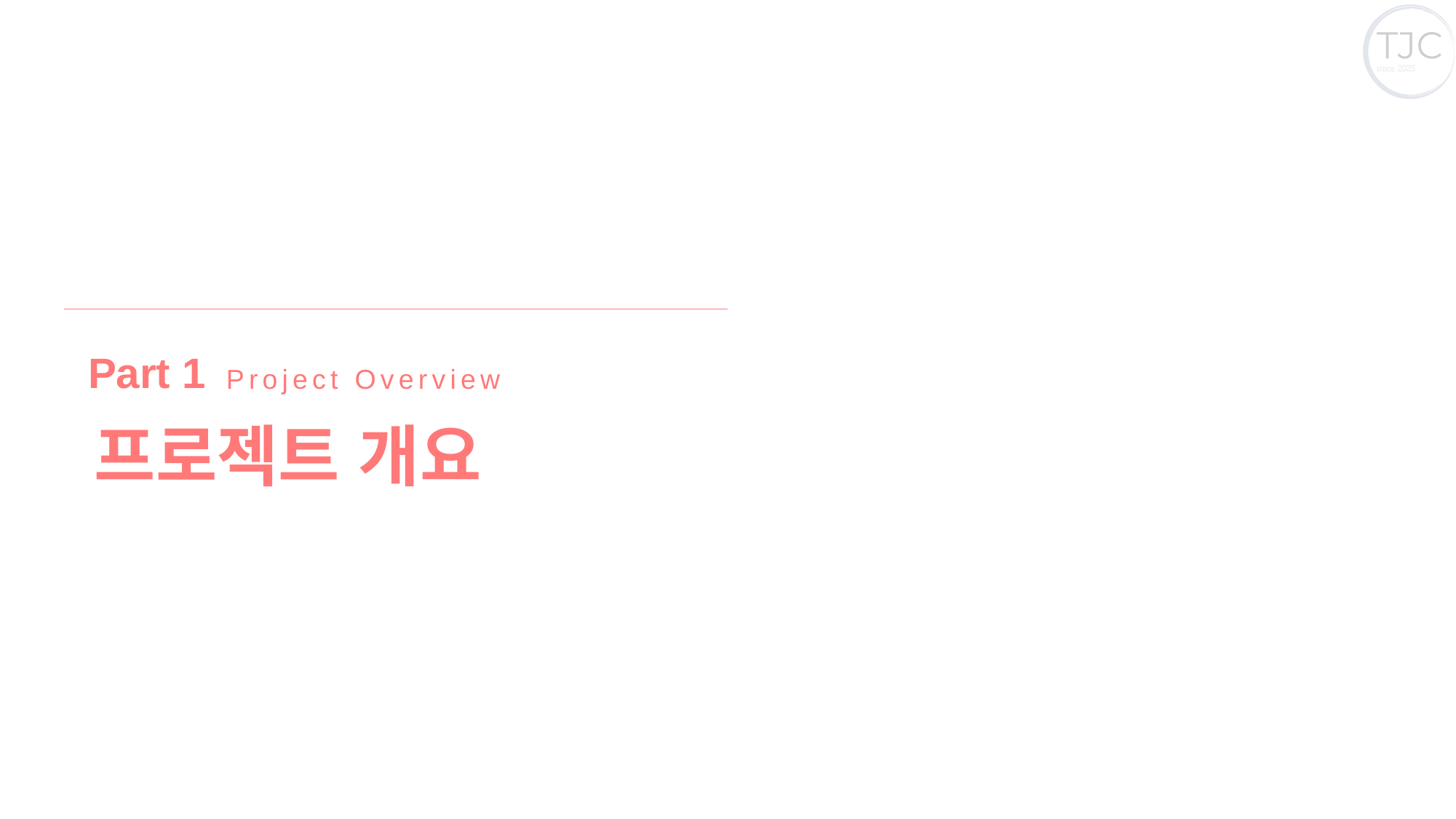

Part 1
Project Overview
프로젝트 개요
ⓒSaebyeol Yu. Saebyeol’s PowerPoint